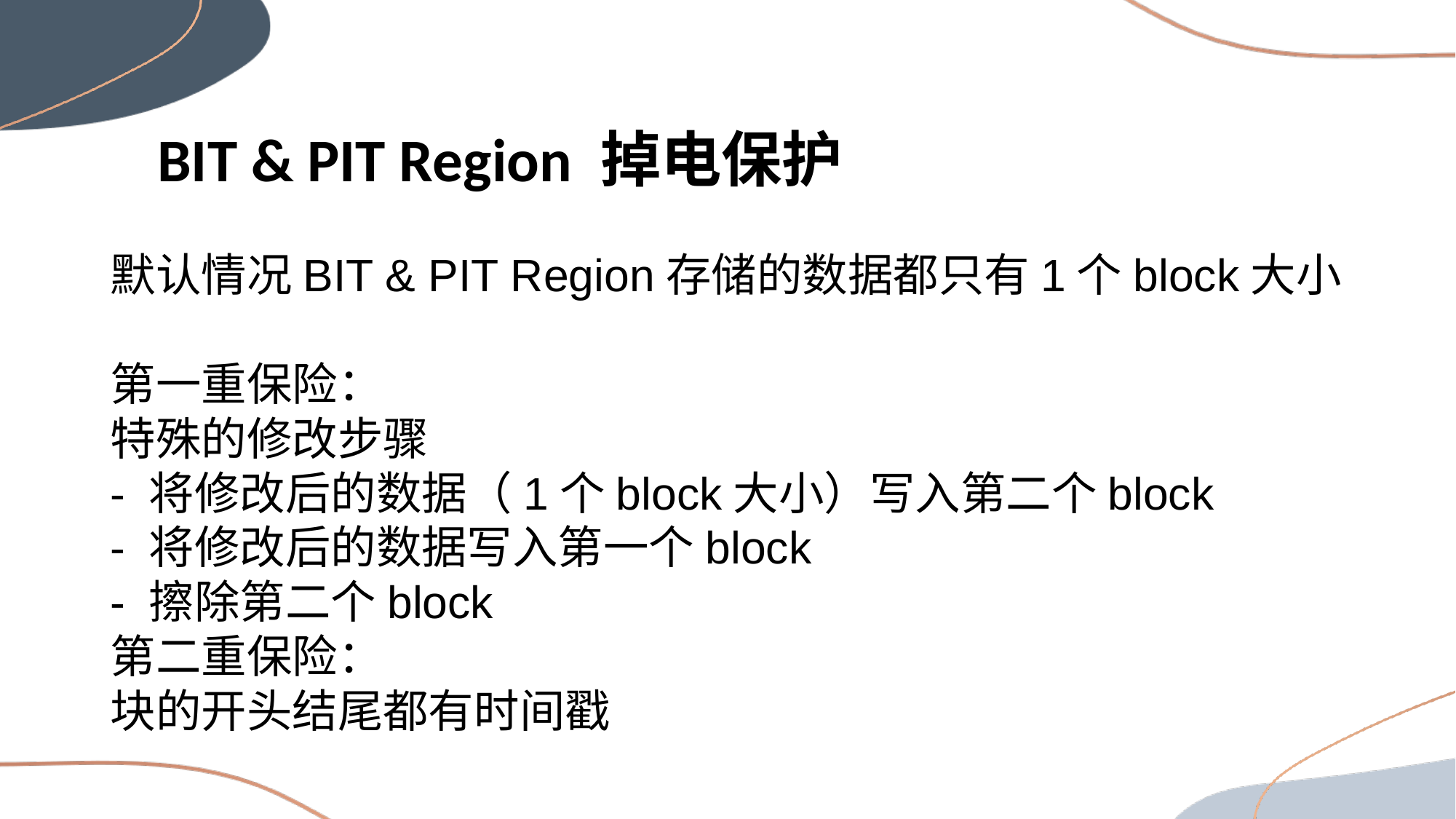

BIT & PIT Region 掉电保护
默认情况BIT & PIT Region存储的数据都只有1个block大小

第一重保险：
特殊的修改步骤
- 将修改后的数据（1个block大小）写入第二个block
- 将修改后的数据写入第一个block
- 擦除第二个block
第二重保险：
块的开头结尾都有时间戳